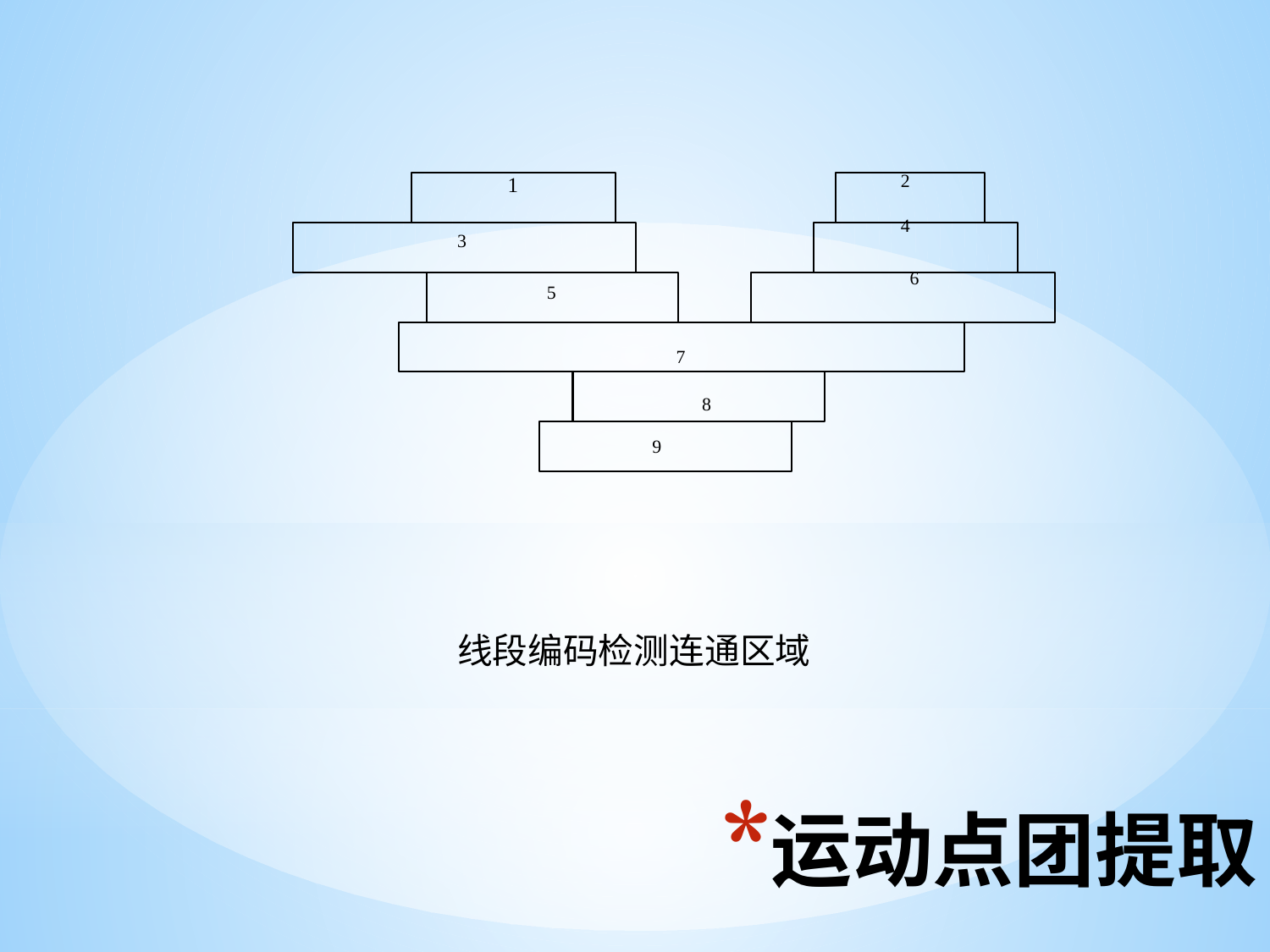

2
1

4

3

6

5

7

8

9
线段编码检测连通区域
# 运动点团提取